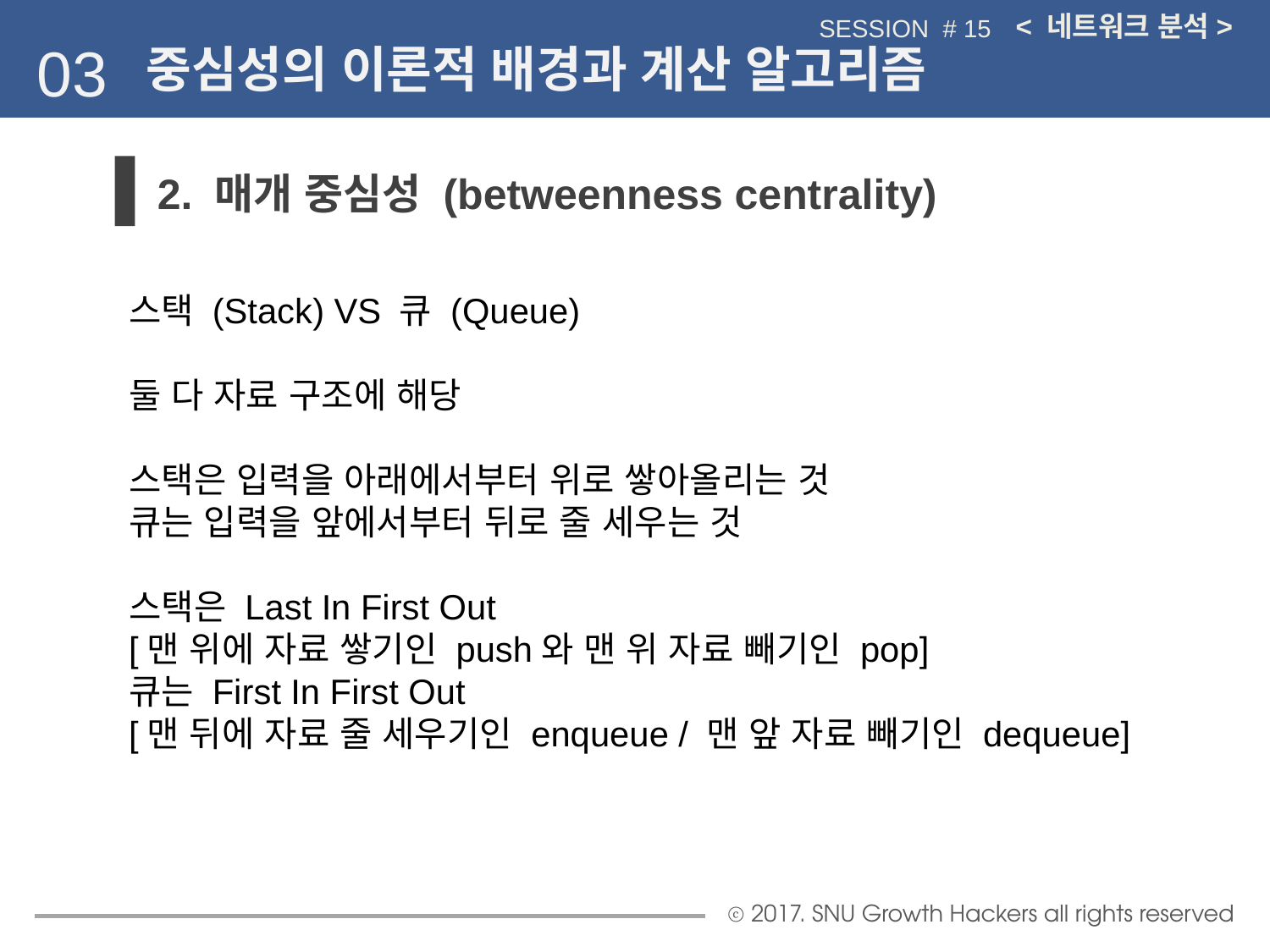

< 네트워크 분석>
SESSION  # 15
03
중심성의 이론적 배경과 계산 알고리즘

2. 매개 중심성 (betweenness centrality)
스택 (Stack) VS 큐 (Queue)

둘 다 자료 구조에 해당

스택은 입력을 아래에서부터 위로 쌓아올리는 것
큐는 입력을 앞에서부터 뒤로 줄 세우는 것

스택은 Last In First Out
[맨 위에 자료 쌓기인 push와 맨 위 자료 빼기인 pop]
큐는 First In First Out
[맨 뒤에 자료 줄 세우기인 enqueue / 맨 앞 자료 빼기인 dequeue]
ⓒ 2017. SNU Growth Hackers all rights reserved